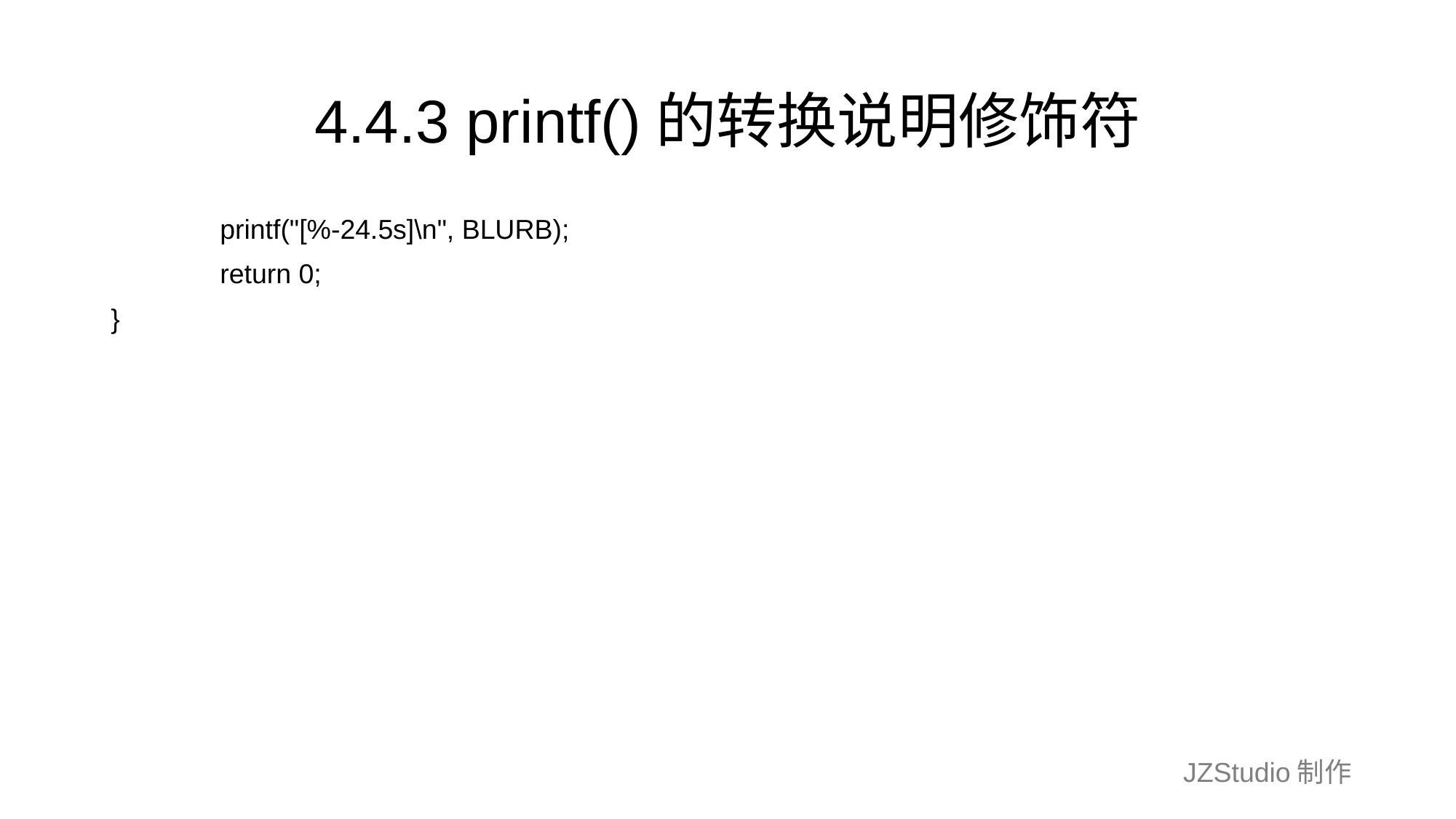

# 4.4.3 printf()的转换说明修饰符
	printf("[%-24.5s]\n", BLURB);
	return 0;
}